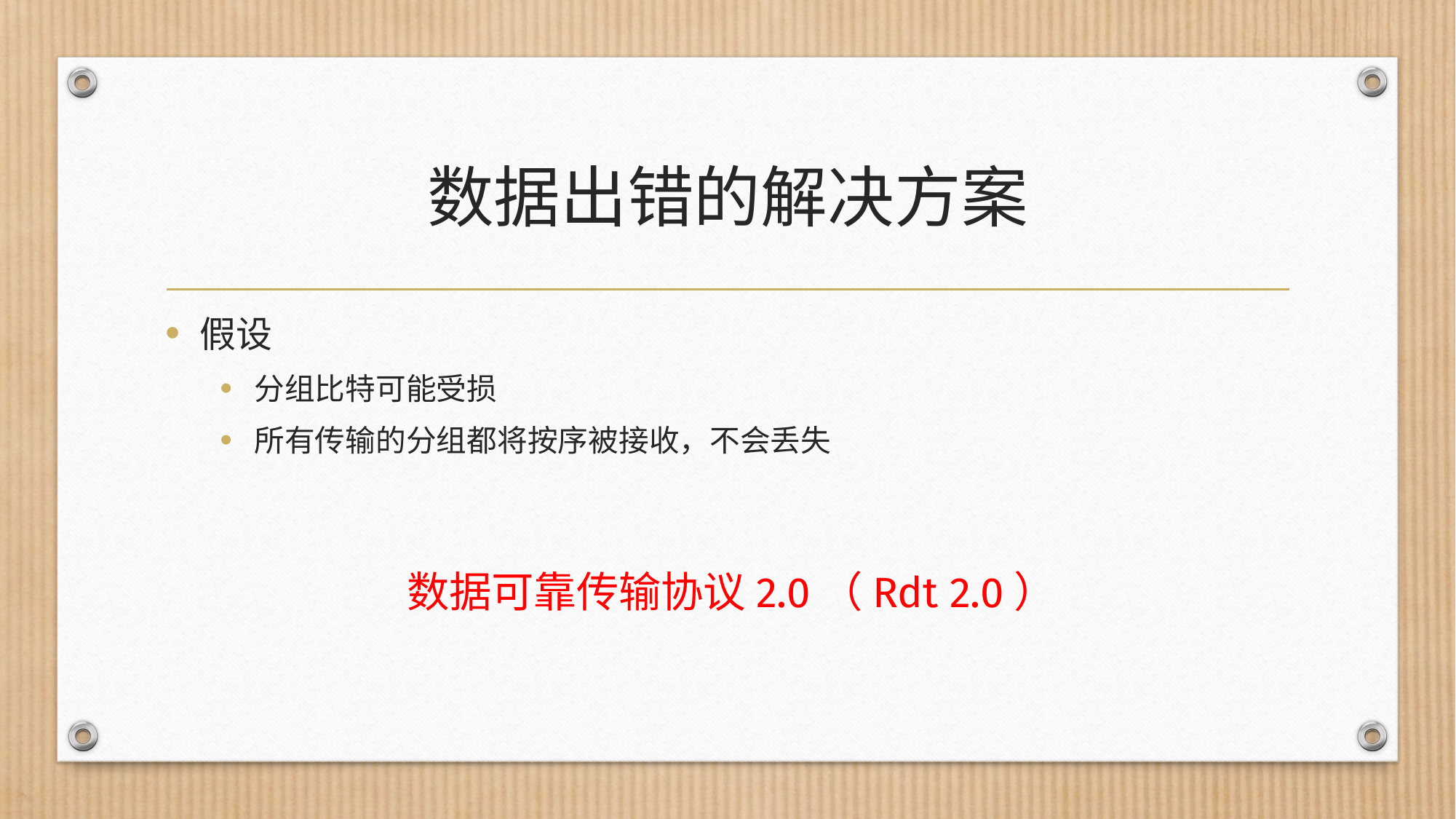

# 数据出错的解决方案
假设
分组比特可能受损
所有传输的分组都将按序被接收，不会丢失

数据可靠传输协议2.0（Rdt 2.0）